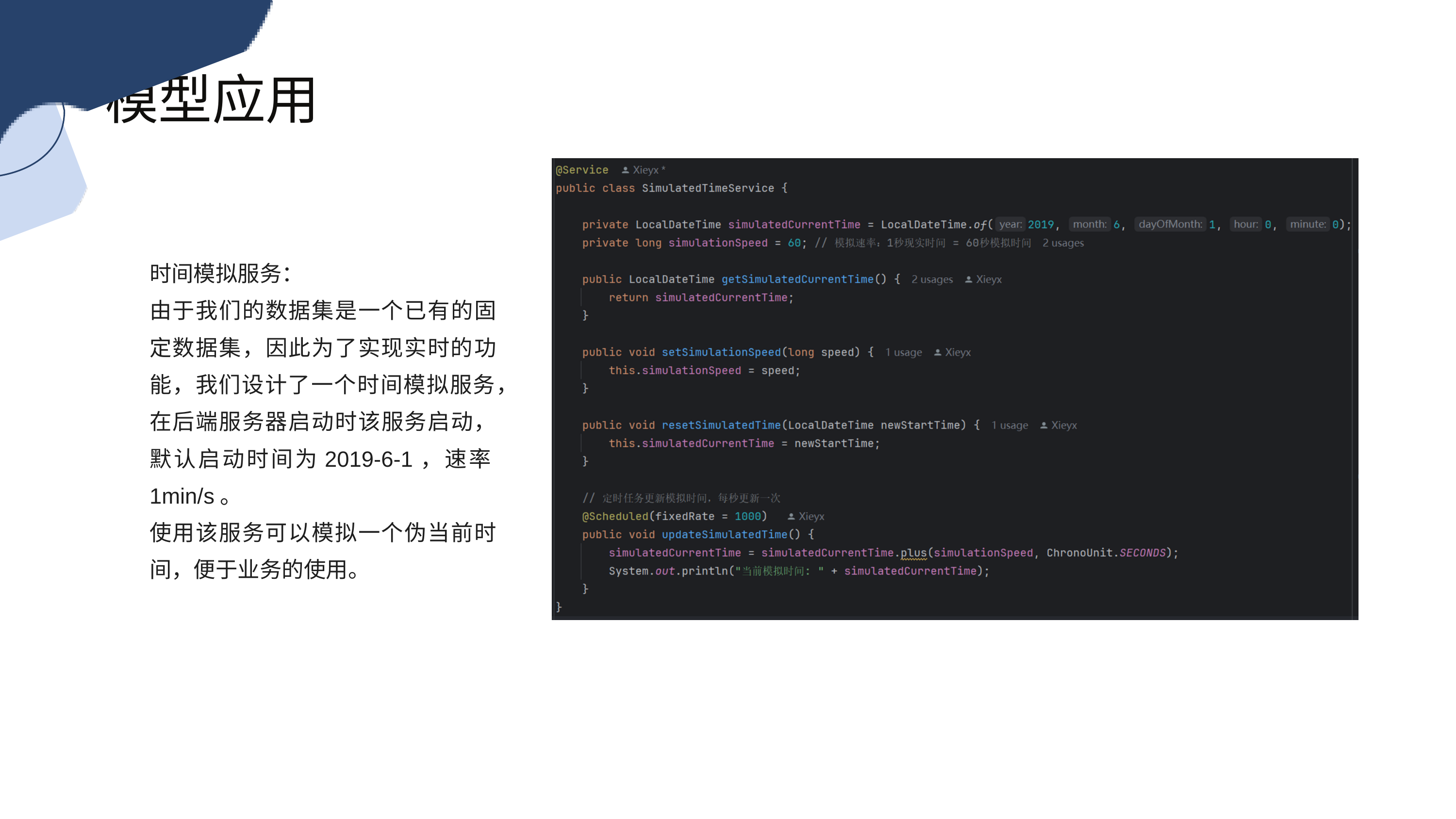

模型应用

时间模拟服务：
由于我们的数据集是一个已有的固定数据集，因此为了实现实时的功能，我们设计了一个时间模拟服务，在后端服务器启动时该服务启动，默认启动时间为2019-6-1，速率1min/s。
使用该服务可以模拟一个伪当前时间，便于业务的使用。